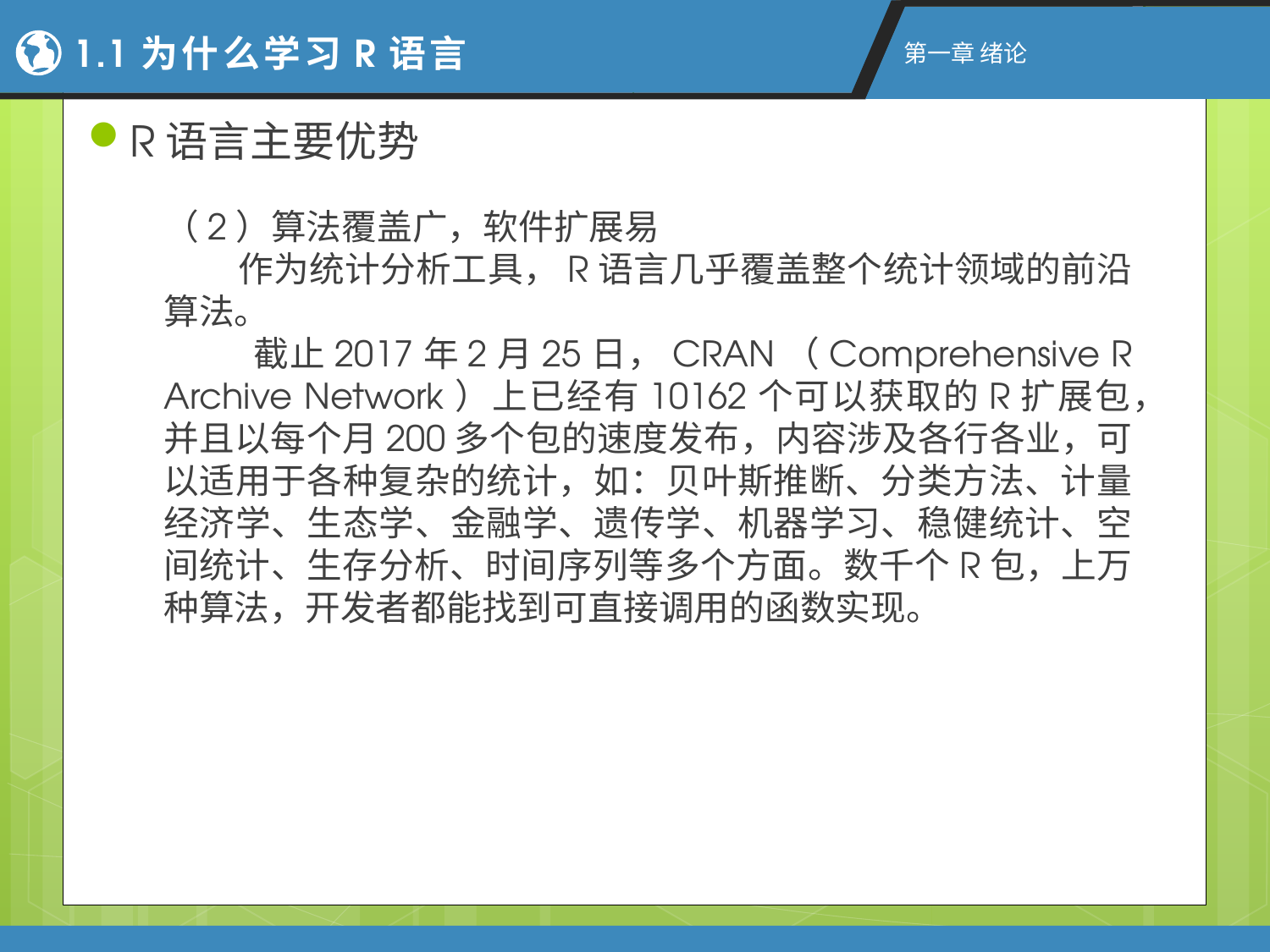

1.1为什么学习R语言

第一章 绪论
R语言主要优势
（2）算法覆盖广，软件扩展易
        作为统计分析工具，R语言几乎覆盖整个统计领域的前沿算法。
         截止2017年2月25日，CRAN（Comprehensive R Archive Network）上已经有10162个可以获取的R扩展包，并且以每个月200多个包的速度发布，内容涉及各行各业，可以适用于各种复杂的统计，如：贝叶斯推断、分类方法、计量经济学、生态学、金融学、遗传学、机器学习、稳健统计、空间统计、生存分析、时间序列等多个方面。数千个R包，上万种算法，开发者都能找到可直接调用的函数实现。